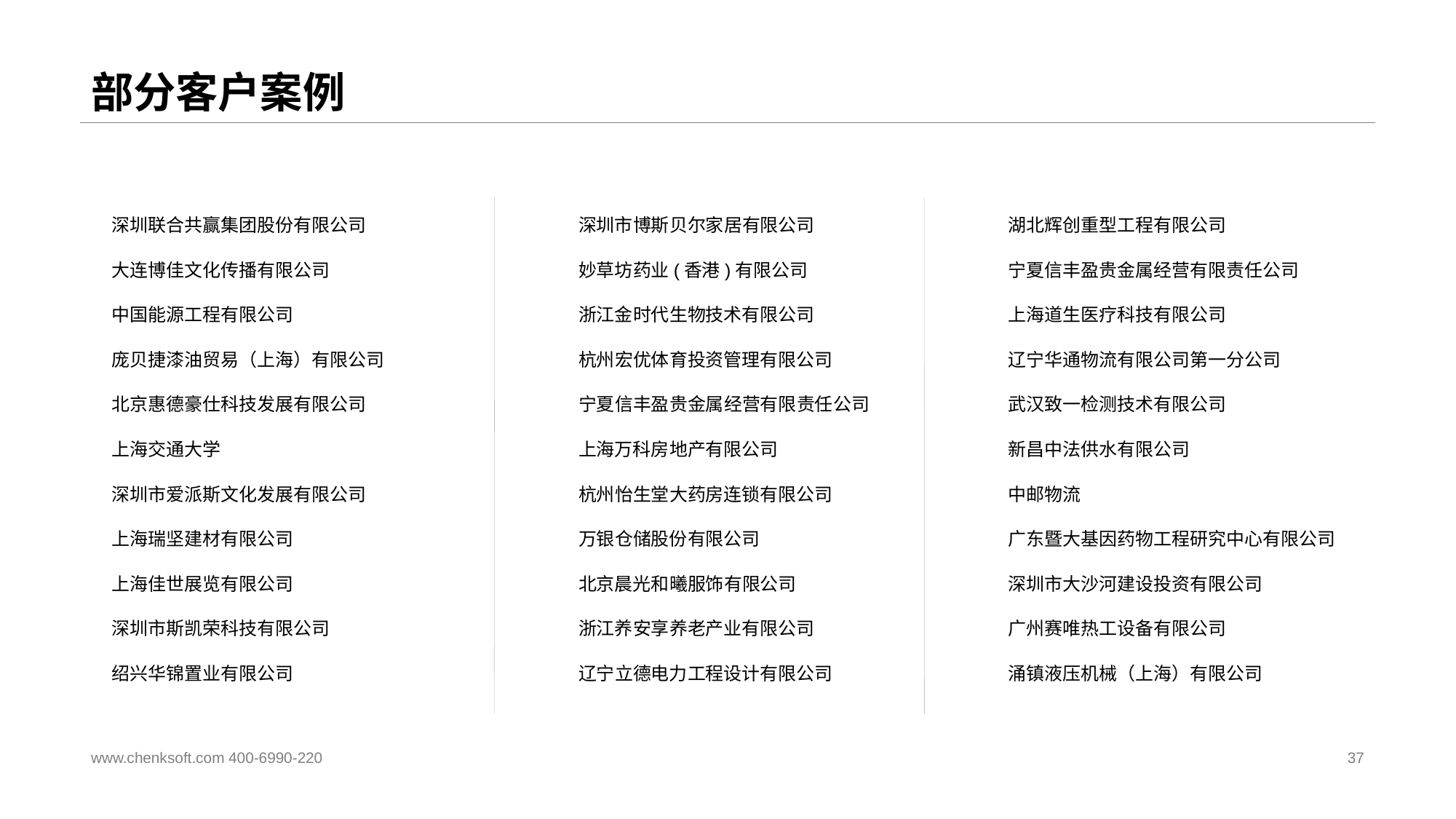

# 部分客户案例
深圳联合共赢集团股份有限公司
大连博佳文化传播有限公司
中国能源工程有限公司
庞贝捷漆油贸易（上海）有限公司
北京惠德豪仕科技发展有限公司
上海交通大学
深圳市爱派斯文化发展有限公司
上海瑞坚建材有限公司
上海佳世展览有限公司
深圳市斯凯荣科技有限公司
绍兴华锦置业有限公司
深圳市博斯贝尔家居有限公司
妙草坊药业(香港)有限公司
浙江金时代生物技术有限公司
杭州宏优体育投资管理有限公司
宁夏信丰盈贵金属经营有限责任公司
上海万科房地产有限公司
杭州怡生堂大药房连锁有限公司
万银仓储股份有限公司
北京晨光和曦服饰有限公司
浙江养安享养老产业有限公司
辽宁立德电力工程设计有限公司
湖北辉创重型工程有限公司
宁夏信丰盈贵金属经营有限责任公司
上海道生医疗科技有限公司
辽宁华通物流有限公司第一分公司
武汉致一检测技术有限公司
新昌中法供水有限公司
中邮物流
广东暨大基因药物工程研究中心有限公司
深圳市大沙河建设投资有限公司
广州赛唯热工设备有限公司
涌镇液压机械（上海）有限公司
www.chenksoft.com 400-6990-220
37